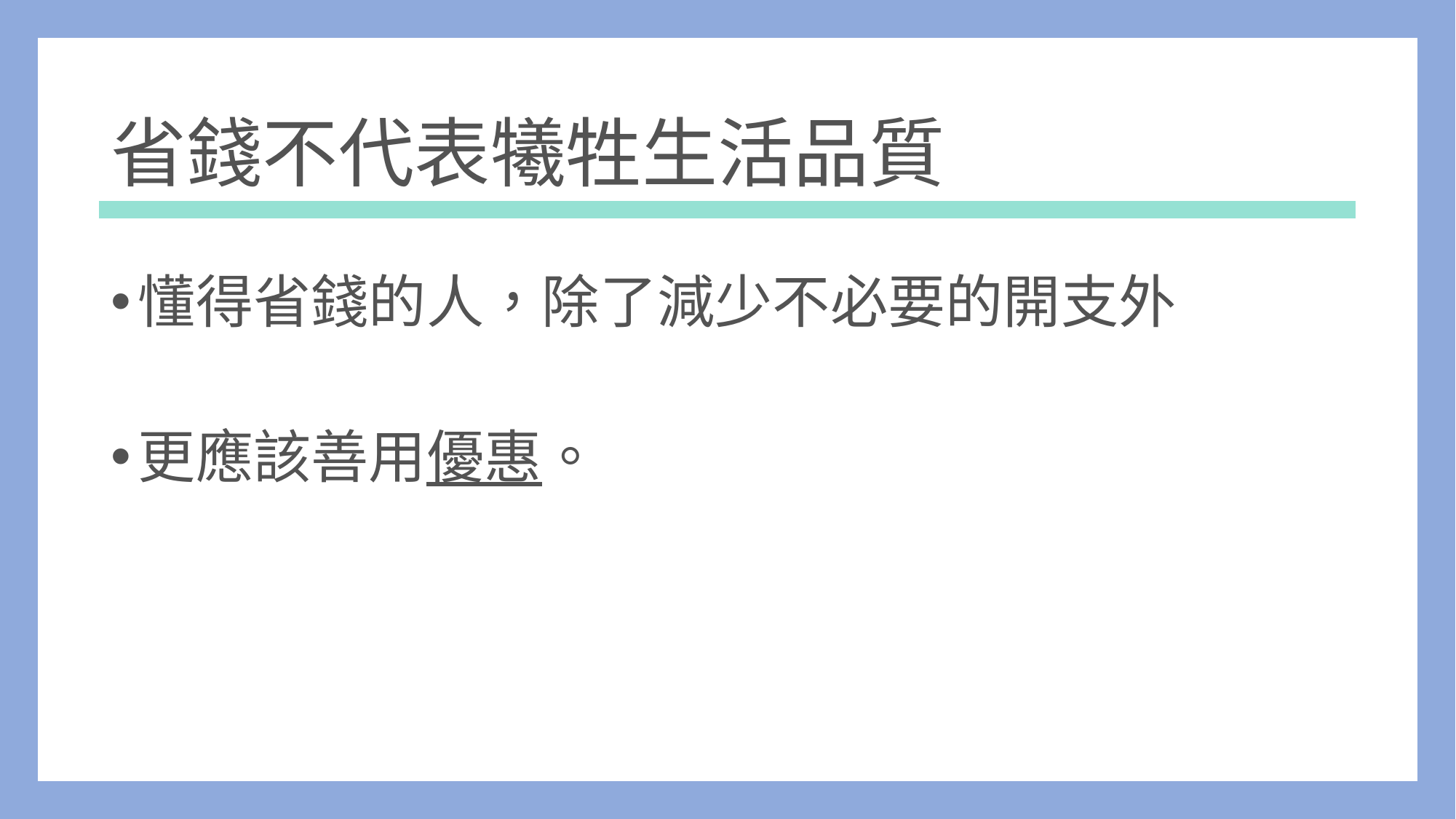

省錢不代表犧牲生活品質

懂得省錢的人，除了減少不必要的開支外

更應該善用優惠。